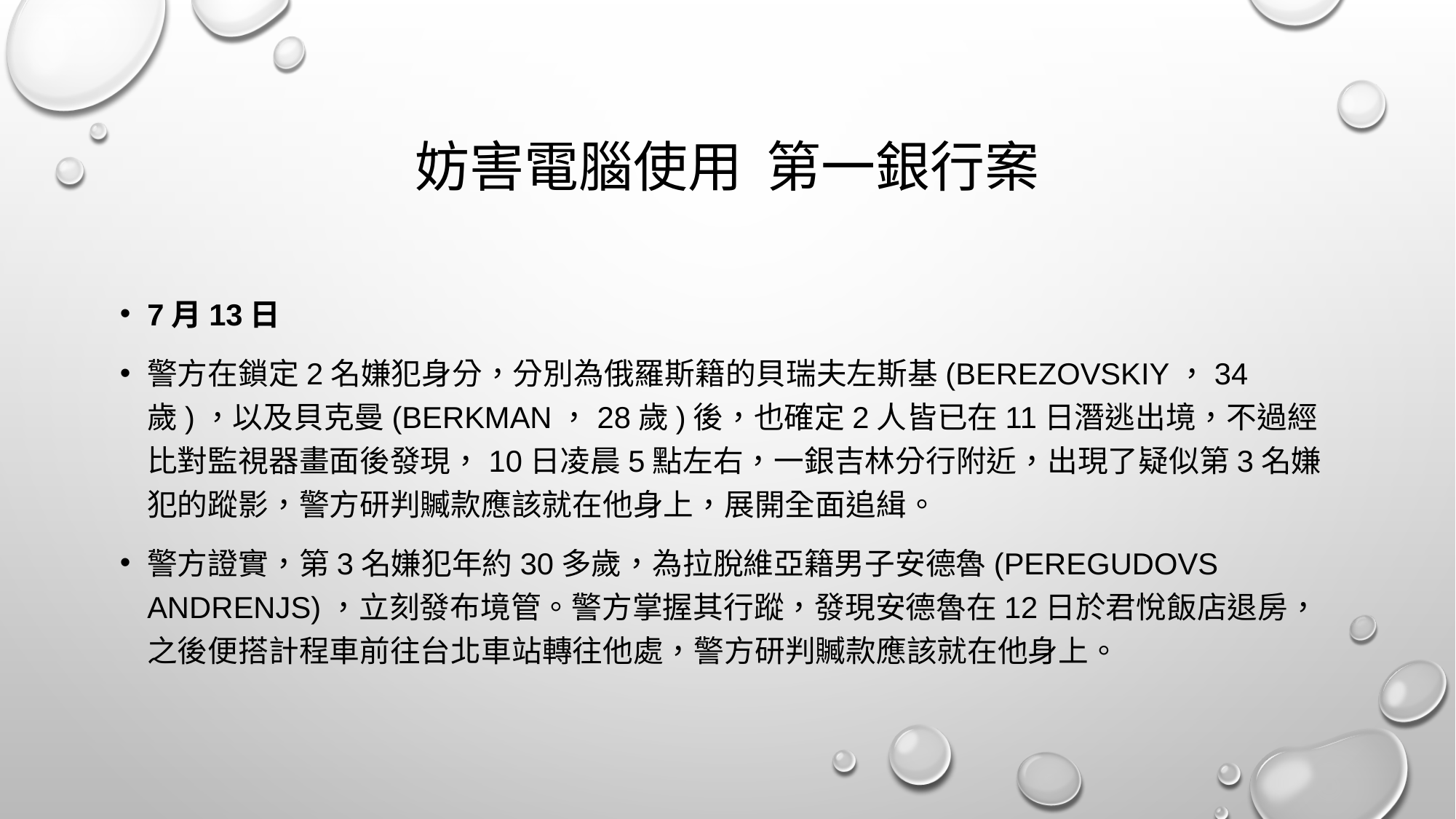

# 妨害電腦使用  第一銀行案
7月13日
警方在鎖定2名嫌犯身分，分別為俄羅斯籍的貝瑞夫左斯基(Berezovskiy，34歲)，以及貝克曼(Berkman，28歲)後，也確定2人皆已在11日潛逃出境，不過經比對監視器畫面後發現，10日凌晨5點左右，一銀吉林分行附近，出現了疑似第3名嫌犯的蹤影，警方研判贓款應該就在他身上，展開全面追緝。
警方證實，第3名嫌犯年約30多歲，為拉脫維亞籍男子安德魯(Peregudovs Andrenjs)，立刻發布境管。警方掌握其行蹤，發現安德魯在12日於君悅飯店退房，之後便搭計程車前往台北車站轉往他處，警方研判贓款應該就在他身上。